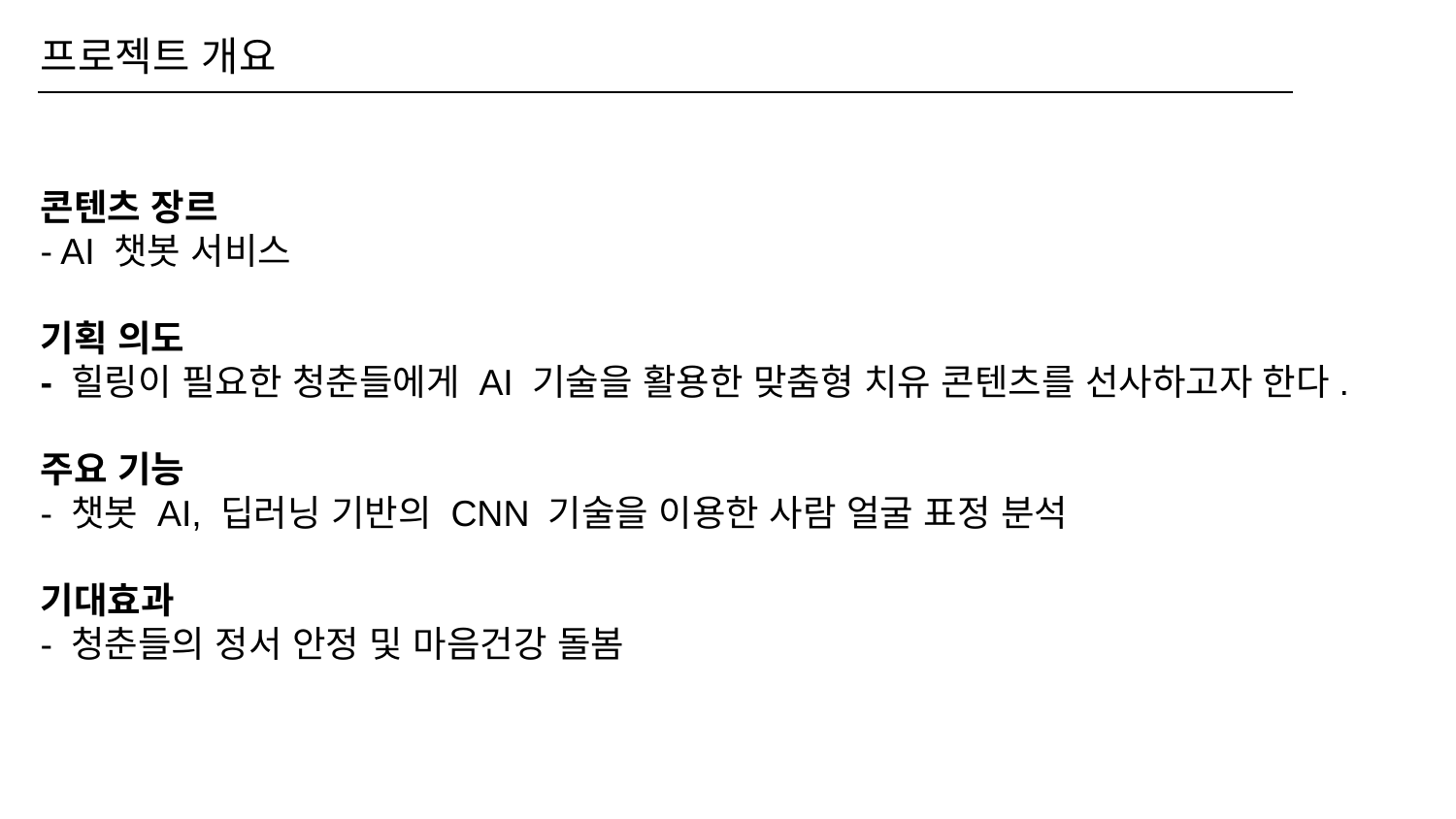

프로젝트 개요
콘텐츠 장르
- AI 챗봇 서비스

기획 의도
- 힐링이 필요한 청춘들에게 AI 기술을 활용한 맞춤형 치유 콘텐츠를 선사하고자 한다.

주요 기능
- 챗봇 AI, 딥러닝 기반의 CNN 기술을 이용한 사람 얼굴 표정 분석

기대효과
- 청춘들의 정서 안정 및 마음건강 돌봄